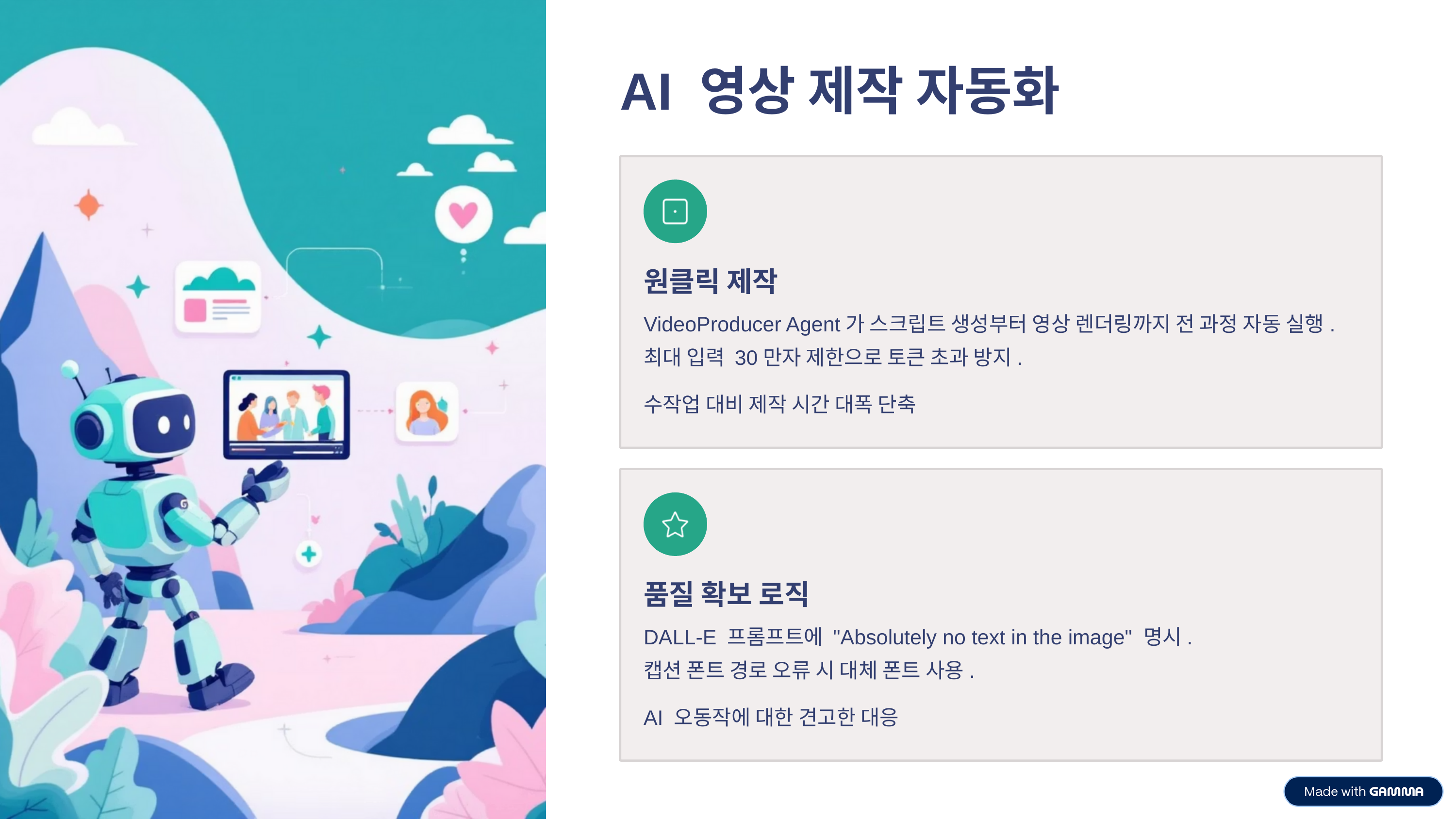

AI 영상 제작 자동화

원클릭 제작
VideoProducer Agent가 스크립트 생성부터 영상 렌더링까지 전 과정 자동 실행. 최대 입력 30만자 제한으로 토큰 초과 방지.
수작업 대비 제작 시간 대폭 단축

품질 확보 로직
DALL-E 프롬프트에 "Absolutely no text in the image" 명시.
캡션 폰트 경로 오류 시 대체 폰트 사용.
AI 오동작에 대한 견고한 대응